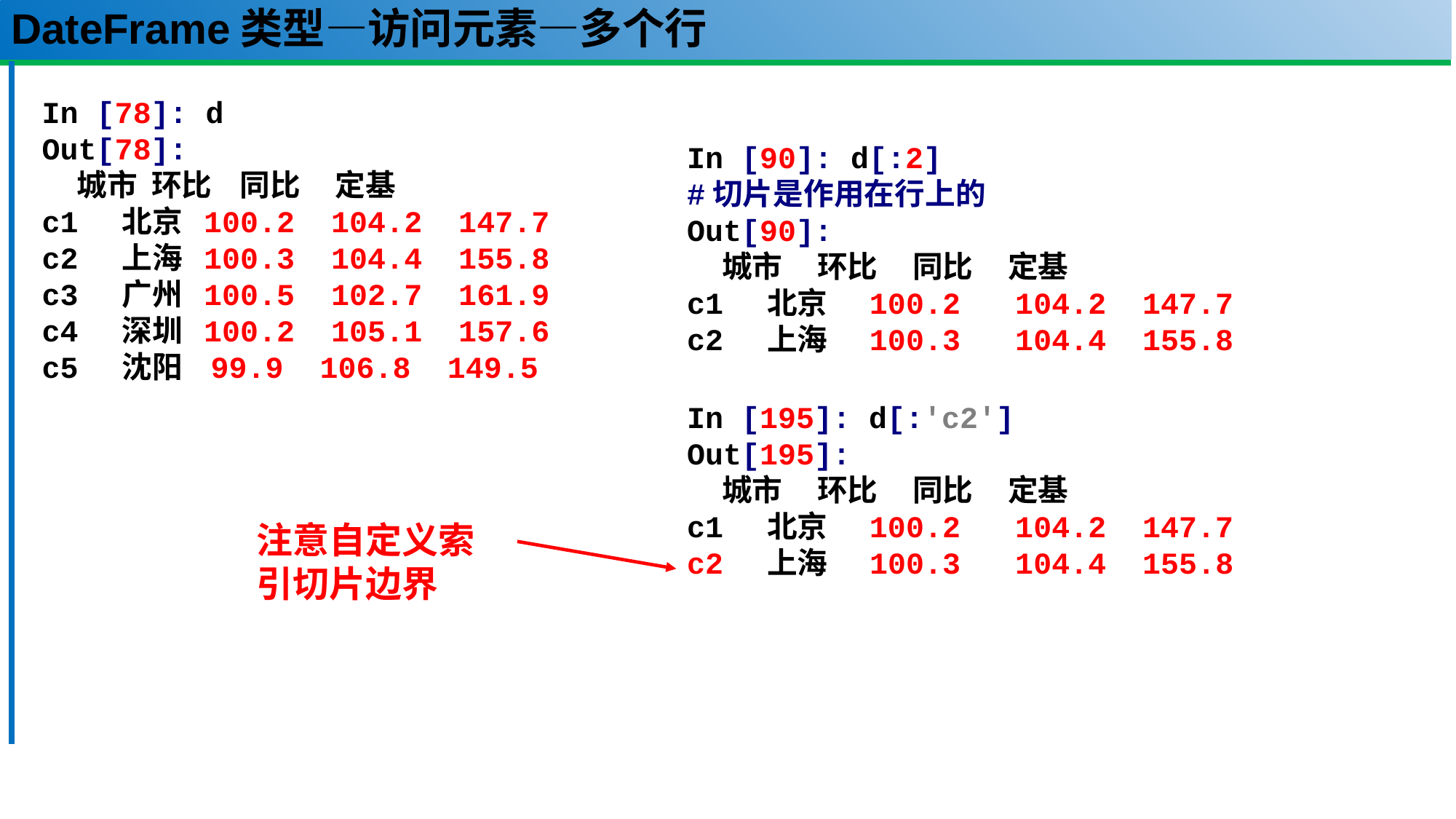

# DateFrame类型—访问元素—多个行
In [78]: d
Out[78]:
    城市  环比    同比     定基
c1  北京  100.2  104.2  147.7
c2  上海  100.3  104.4  155.8
c3  广州  100.5  102.7  161.9
c4  深圳  100.2  105.1  157.6
c5  沈阳   99.9  106.8  149.5
In [90]: d[:2]
#切片是作用在行上的
Out[90]:
    城市     环比     同比     定基
c1  北京     100.2   104.2  147.7
c2  上海     100.3   104.4  155.8

In [195]: d[:'c2']
Out[195]:
    城市     环比     同比     定基
c1  北京     100.2   104.2  147.7
c2  上海     100.3   104.4  155.8
注意自定义索引切片边界